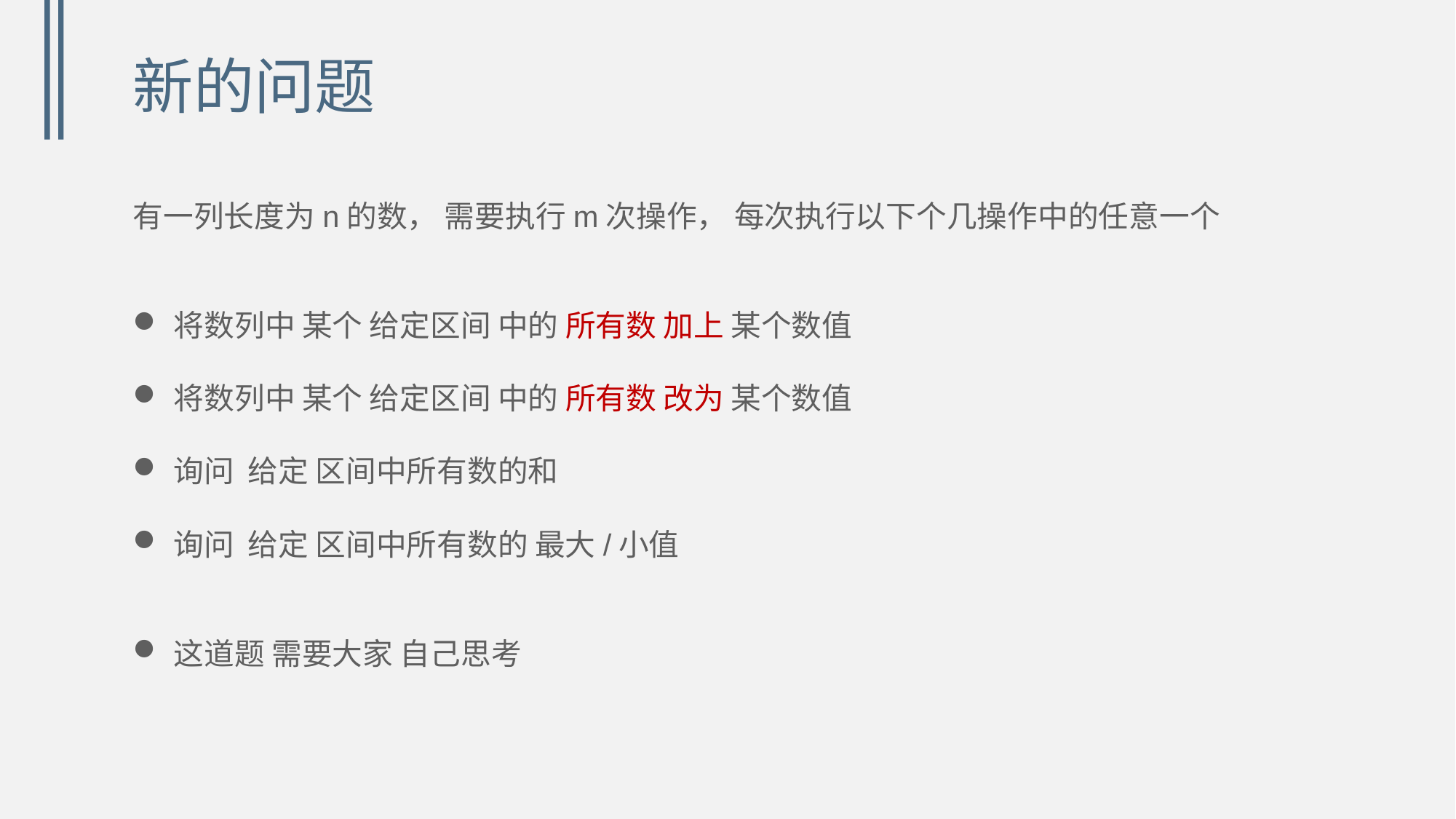

# 新的问题
有一列长度为n的数， 需要执行m次操作， 每次执行以下个几操作中的任意一个

将数列中 某个 给定区间 中的 所有数 加上 某个数值

将数列中 某个 给定区间 中的 所有数 改为 某个数值

询问  给定 区间中所有数的和

询问  给定 区间中所有数的 最大/小值

这道题 需要大家 自己思考